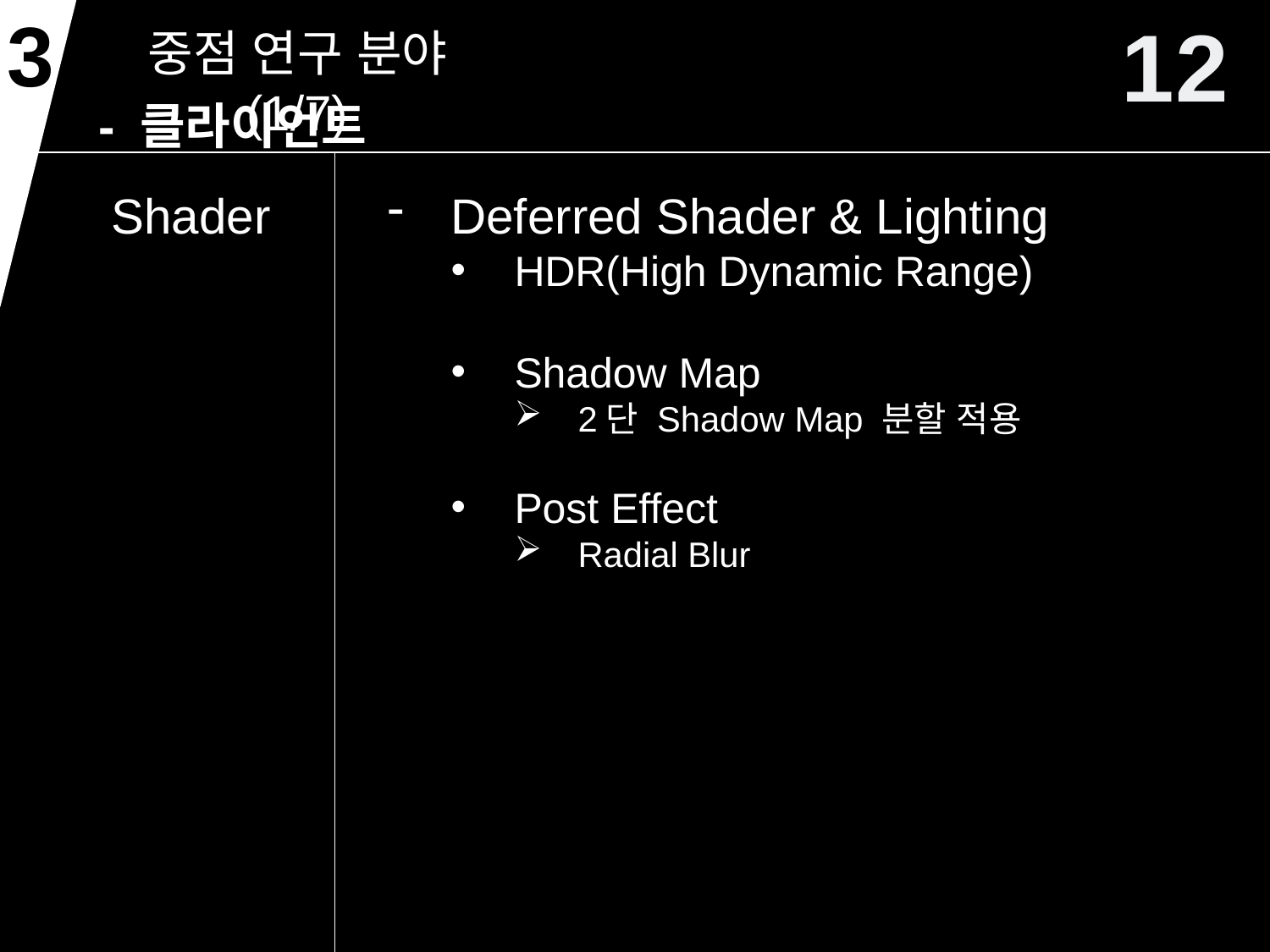

12
3
중점 연구 분야 (1/7)
- 클라이언트

Shader
Deferred Shader & Lighting
HDR(High Dynamic Range)

Shadow Map
2단 Shadow Map 분할 적용

Post Effect
Radial Blur